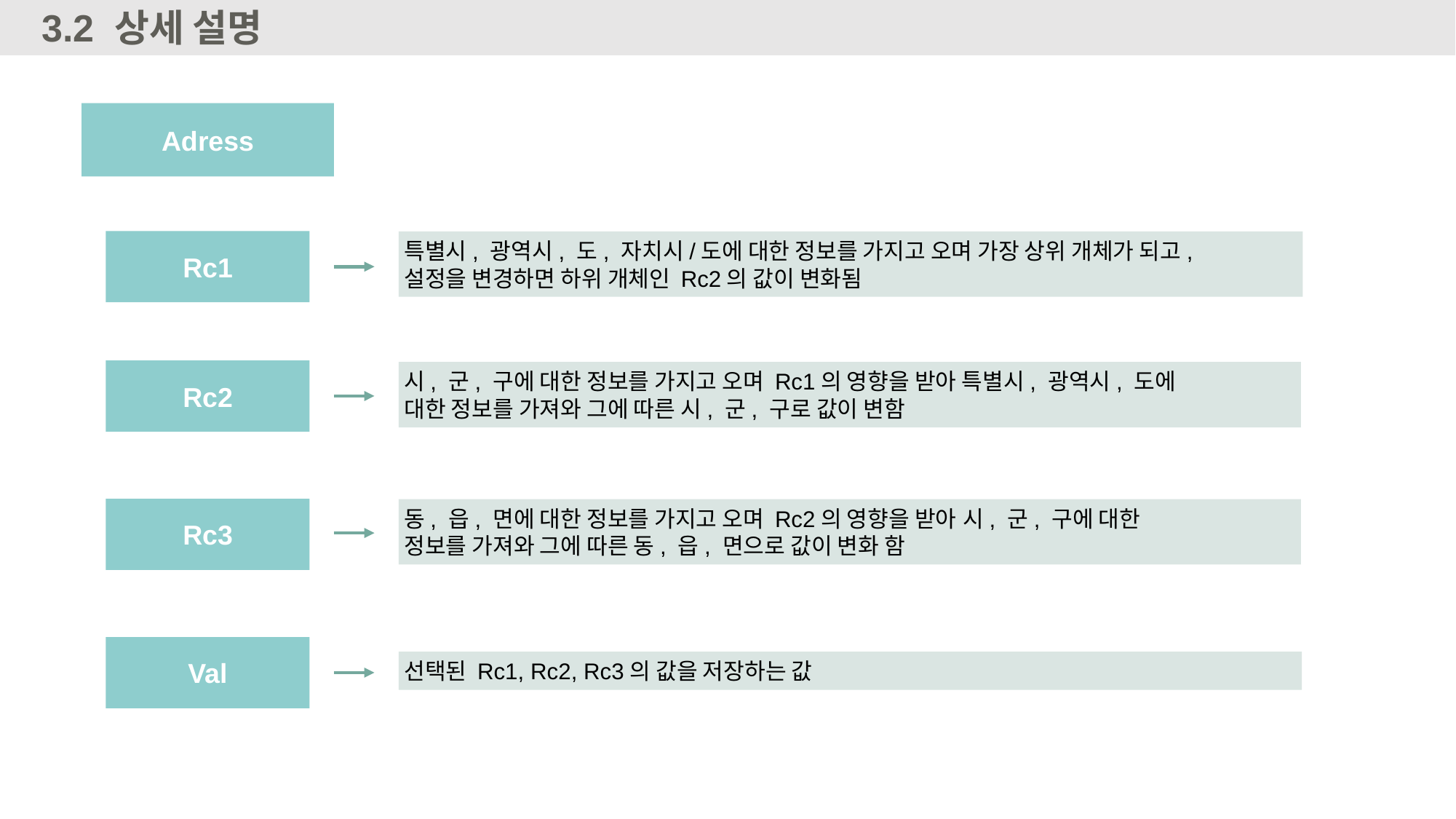

1.1
3.2
상세 설명

Adress

Rc1
특별시, 광역시, 도, 자치시/도에 대한 정보를 가지고 오며 가장 상위 개체가 되고,
설정을 변경하면 하위 개체인 Rc2의 값이 변화됨

Rc2
시, 군, 구에 대한 정보를 가지고 오며 Rc1의 영향을 받아 특별시, 광역시, 도에
대한 정보를 가져와 그에 따른 시, 군, 구로 값이 변함

Rc3
동, 읍, 면에 대한 정보를 가지고 오며 Rc2의 영향을 받아 시, 군, 구에 대한
정보를 가져와 그에 따른 동, 읍, 면으로 값이 변화 함

Val
선택된 Rc1, Rc2, Rc3의 값을 저장하는 값